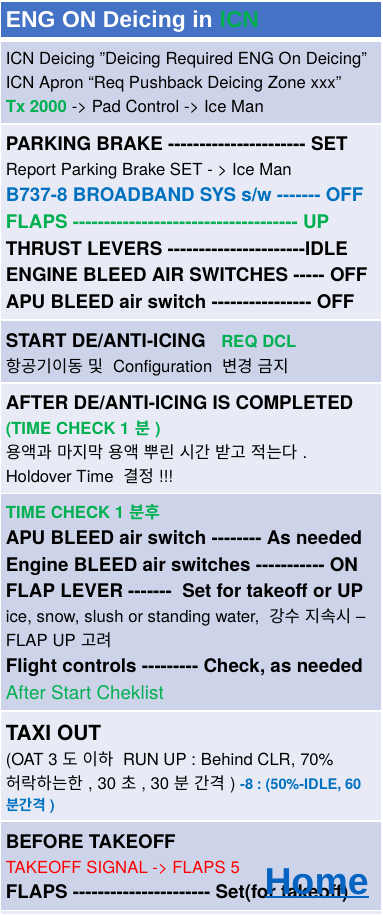

| ENG ON Deicing in ICN |
| --- |
| ICN Deicing ”Deicing Required ENG On Deicing” ICN Apron “Req Pushback Deicing Zone xxx” Tx 2000 -> Pad Control -> Ice Man |
| PARKING BRAKE ---------------------- SET Report Parking Brake SET - > Ice Man B737-8 BROADBAND SYS s/w ------- OFF FLAPS ------------------------------------ UP THRUST LEVERS ----------------------IDLE ENGINE BLEED AIR SWITCHES ----- OFF APU BLEED air switch ---------------- OFF |
| START DE/ANTI-ICING REQ DCL 항공기이동 및 Configuration 변경 금지 |
| AFTER DE/ANTI-ICING IS COMPLETED (TIME CHECK 1분) 용액과 마지막 용액 뿌린 시간 받고 적는다. Holdover Time 결정!!! |
| TIME CHECK 1분후 APU BLEED air switch -------- As needed Engine BLEED air switches ----------- ON FLAP LEVER ------- Set for takeoff or UP ice, snow, slush or standing water, 강수 지속시 – FLAP UP고려 Flight controls --------- Check, as needed After Start Cheklist |
| TAXI OUT (OAT 3도 이하 RUN UP : Behind CLR, 70% 허락하는한, 30초, 30분 간격) -8 : (50%-IDLE, 60분간격) |
| BEFORE TAKEOFF TAKEOFF SIGNAL -> FLAPS 5 FLAPS ---------------------- Set(for takeoff) |
| TAKEOFF (-8 : Oil Temp 31도 이상) - THRUST ... (min 70%(50%), 30초(5초))RUNUP (ENG ANTI-ICE + OAT 3도이하) NO RUNUP(OAT 3도이상) NG 70%, -8 : 50% 5초 |
| DECISION TREE next page |
Home